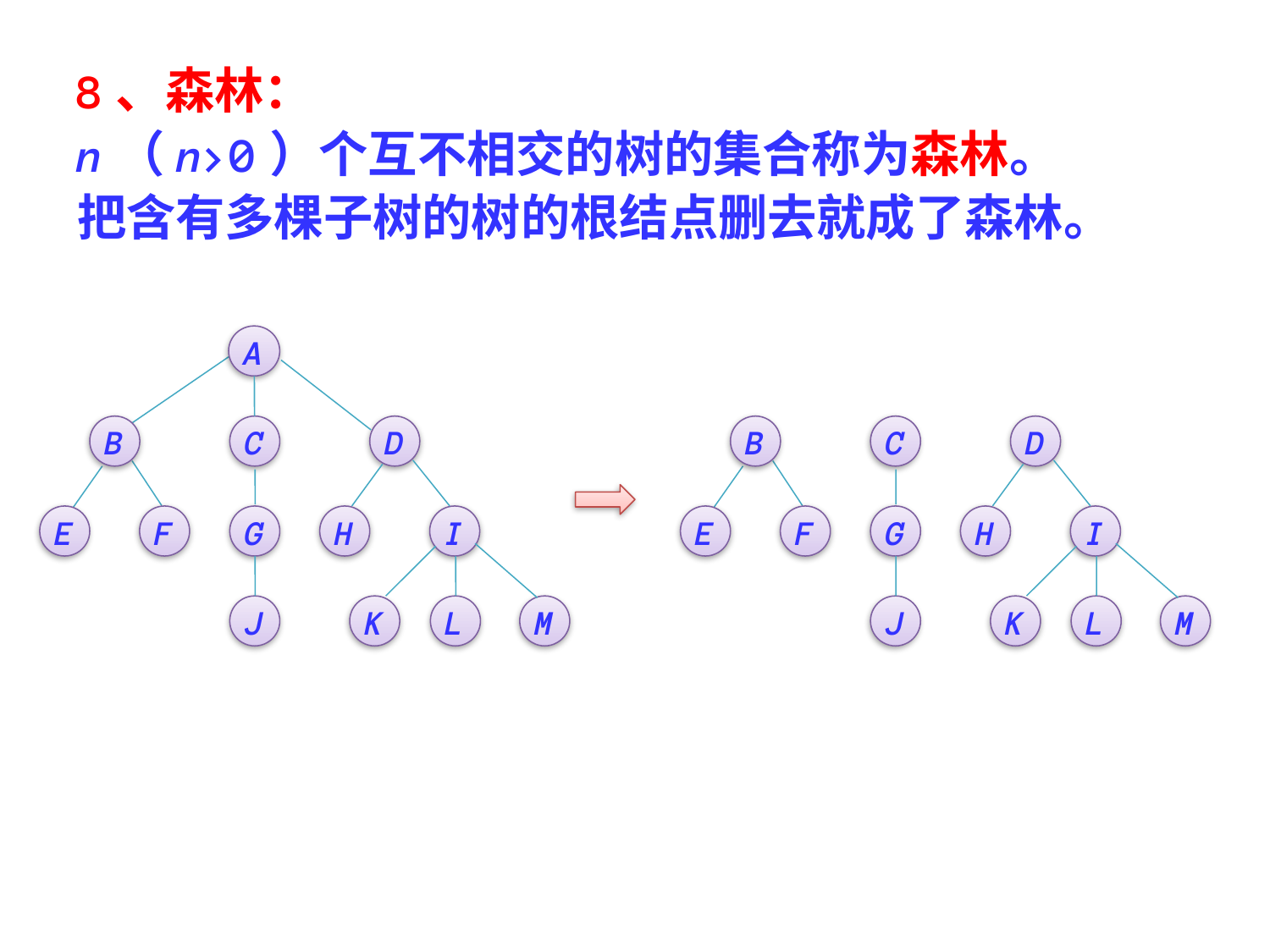

8、森林：
n（n>0）个互不相交的树的集合称为森林。
把含有多棵子树的树的根结点删去就成了森林。
A

B
C
D
B
C
D

E
F
G
H
I
E
F
G
H
I

J
K
L
M
J
K
L
M